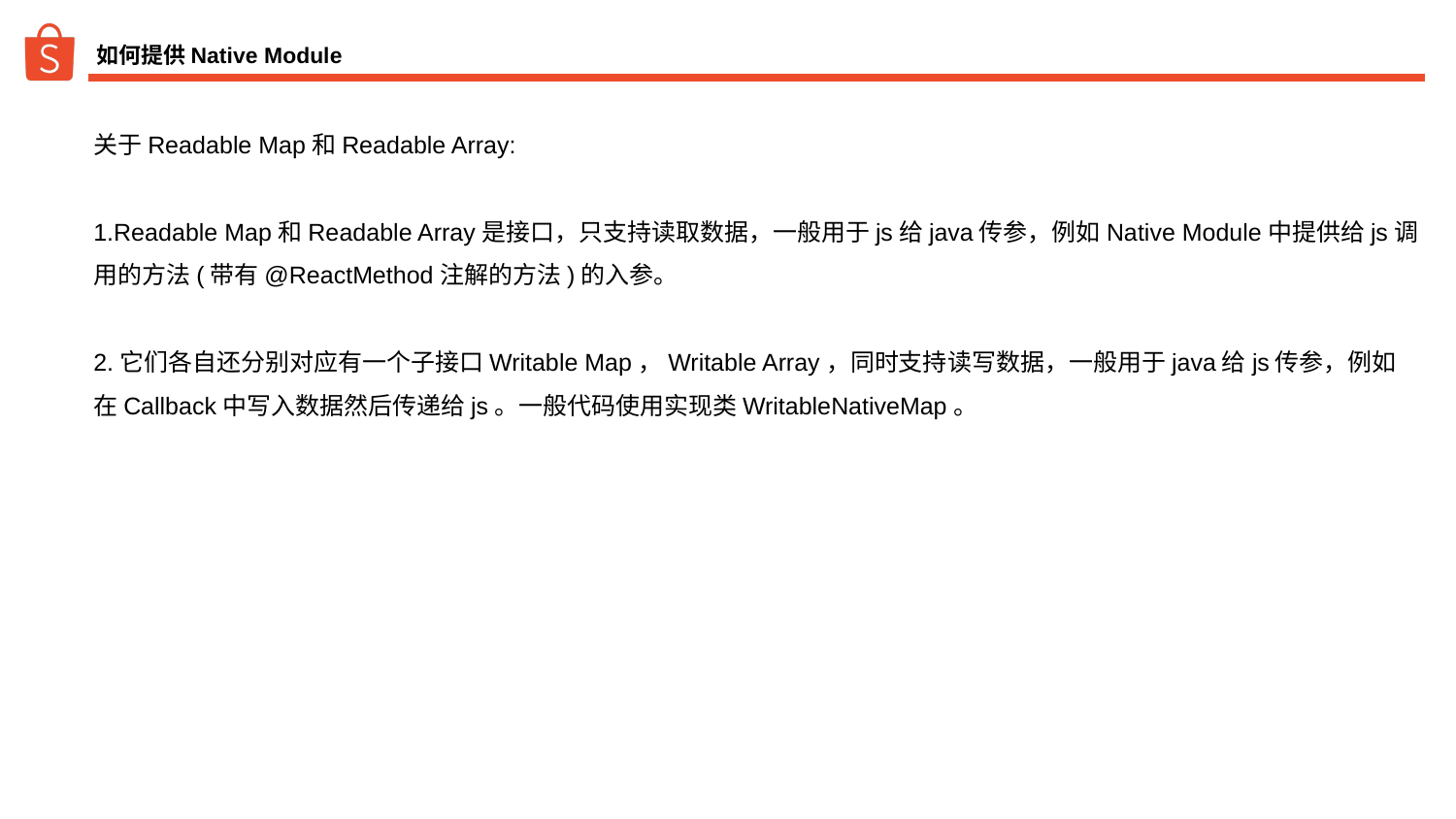

# 如何提供Native Module
关于Readable Map和Readable Array:

1.Readable Map和Readable Array是接口，只支持读取数据，一般用于js给java传参，例如Native Module中提供给js调用的方法(带有@ReactMethod注解的方法)的入参。

2.它们各自还分别对应有一个子接口Writable Map，Writable Array，同时支持读写数据，一般用于java给js传参，例如在Callback中写入数据然后传递给js。一般代码使用实现类WritableNativeMap。